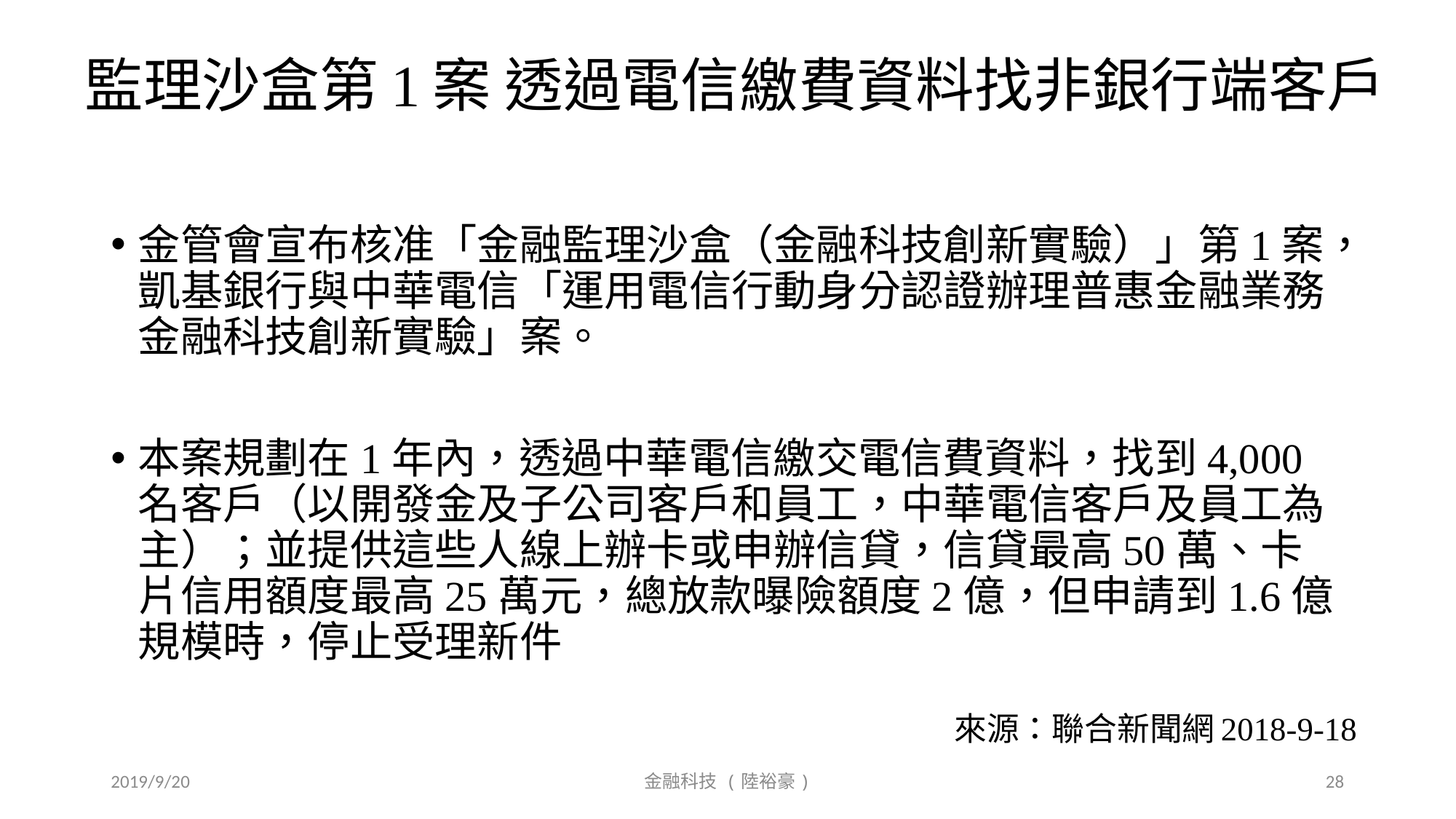

# 監理沙盒第1案 透過電信繳費資料找非銀行端客戶
金管會宣布核准「金融監理沙盒（金融科技創新實驗）」第1案，凱基銀行與中華電信「運用電信行動身分認證辦理普惠金融業務金融科技創新實驗」案。

本案規劃在1年內，透過中華電信繳交電信費資料，找到4,000名客戶（以開發金及子公司客戶和員工，中華電信客戶及員工為主）；並提供這些人線上辦卡或申辦信貸，信貸最高50萬、卡片信用額度最高25萬元，總放款曝險額度2億，但申請到1.6億規模時，停止受理新件
來源：聯合新聞網2018-9-18
2019/9/20
金融科技 (陸裕豪)
28